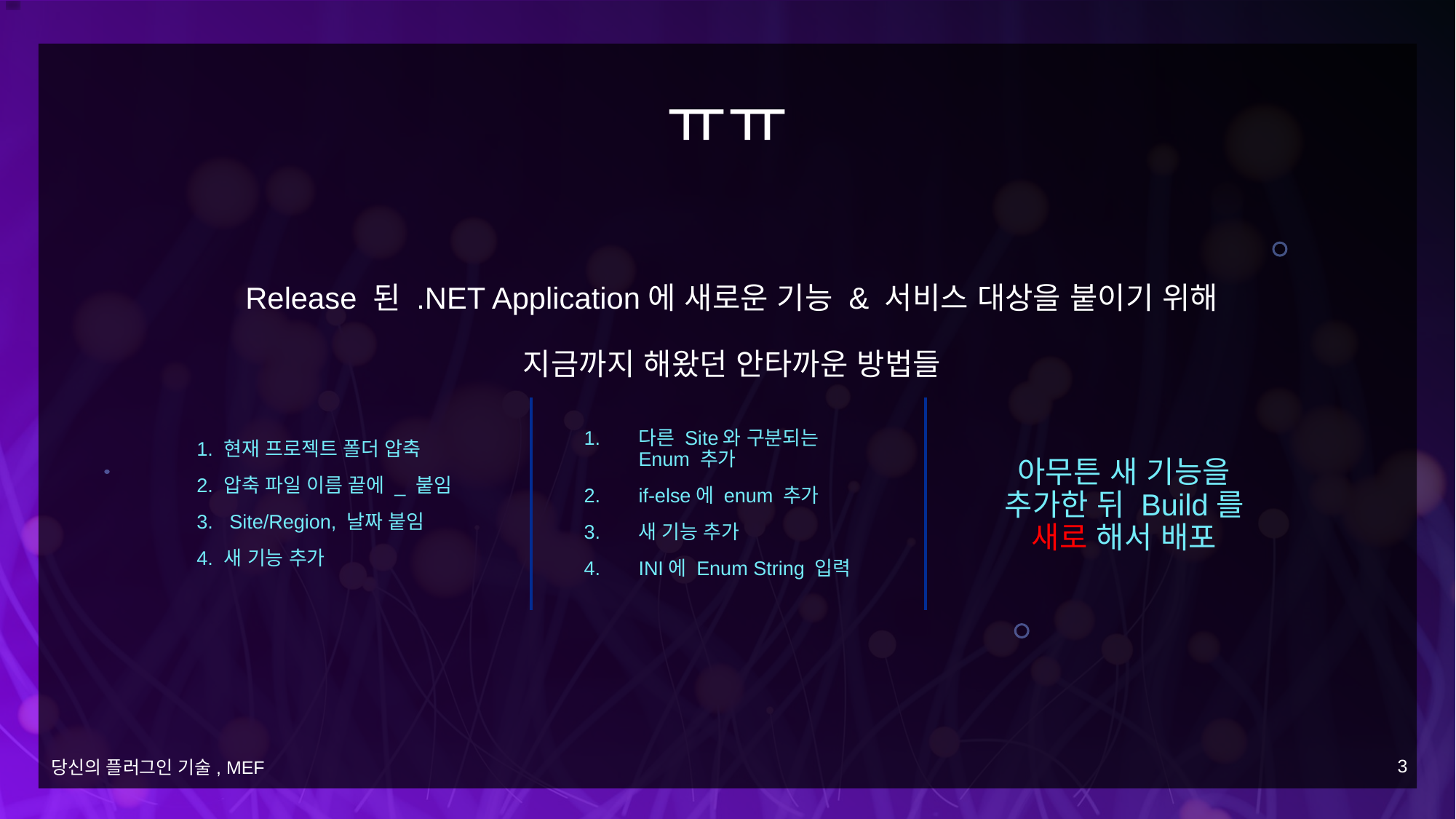

# ㅠㅠ
Release 된 .NET Application에 새로운 기능 & 서비스 대상을 붙이기 위해
지금까지 해왔던 안타까운 방법들
다른 Site와 구분되는 Enum 추가
if-else에 enum 추가
새 기능 추가
INI에 Enum String 입력
현재 프로젝트 폴더 압축
압축 파일 이름 끝에 _ 붙임
 Site/Region, 날짜 붙임
새 기능 추가

아무튼 새 기능을 추가한 뒤 Build를 새로 해서 배포

3
당신의 플러그인 기술, MEF